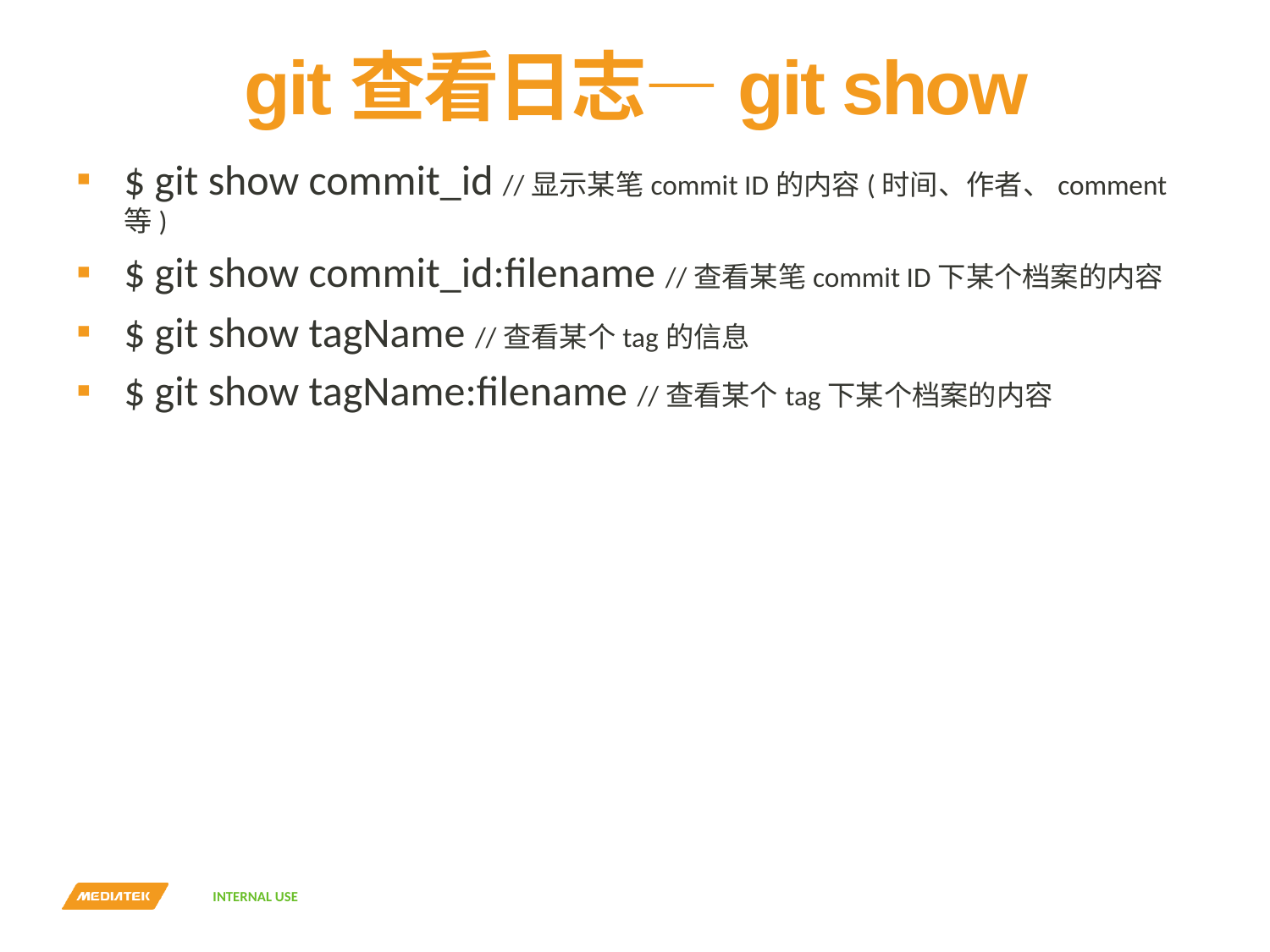

# git查看日志—git show
$ git show commit_id //显示某笔commit ID的内容(时间、作者、comment等)
$ git show commit_id:filename //查看某笔commit ID下某个档案的内容
$ git show tagName //查看某个tag的信息
$ git show tagName:filename //查看某个tag下某个档案的内容